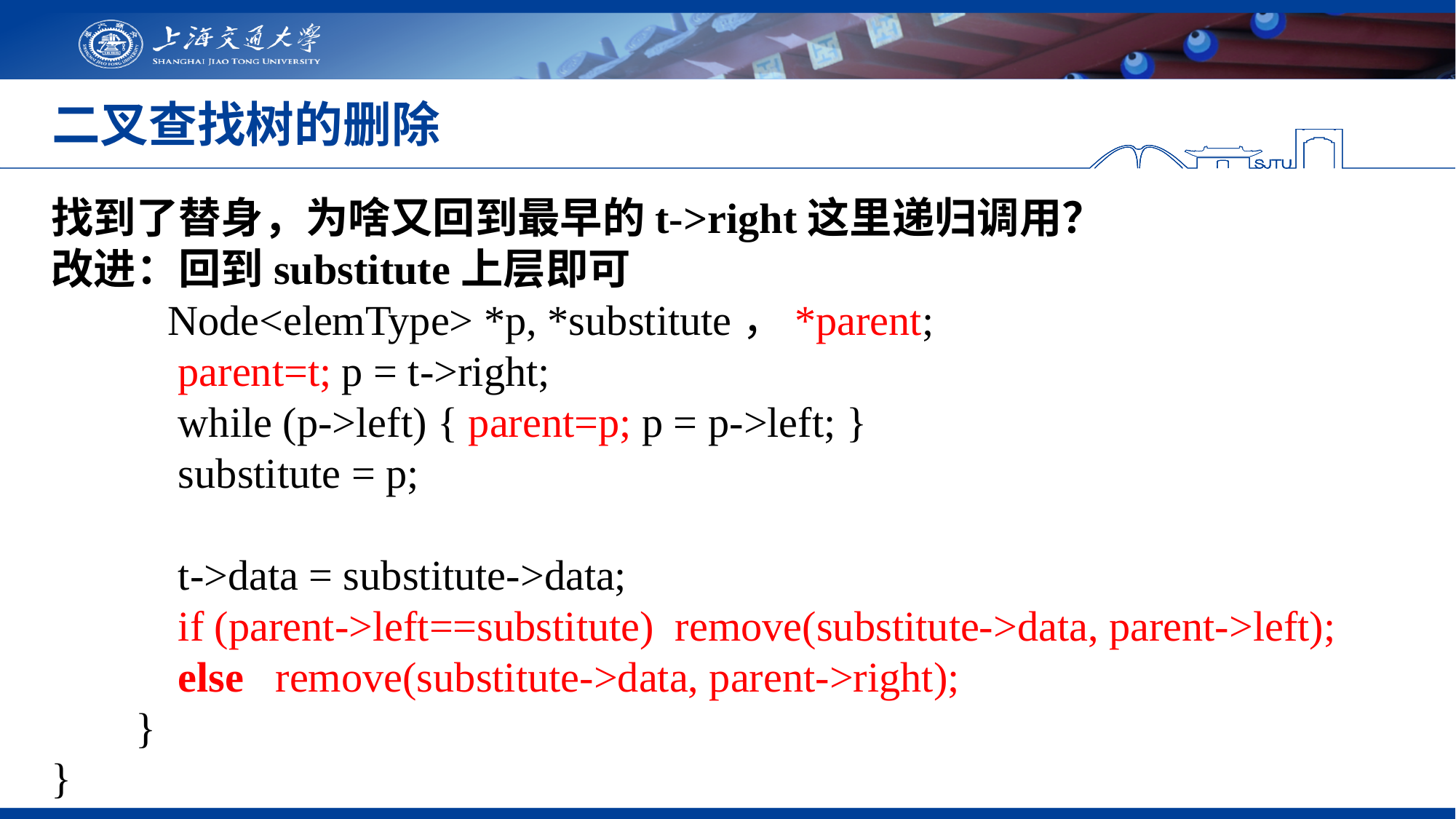

# 二叉查找树的删除
找到了替身，为啥又回到最早的t->right这里递归调用？
改进：回到substitute上层即可
           Node<elemType> *p, *substitute，*parent;
            parent=t; p = t->right;
            while (p->left) { parent=p; p = p->left; }
            substitute = p;

            t->data = substitute->data;
            if (parent->left==substitute)  remove(substitute->data, parent->left);
            else   remove(substitute->data, parent->right);
        }
}